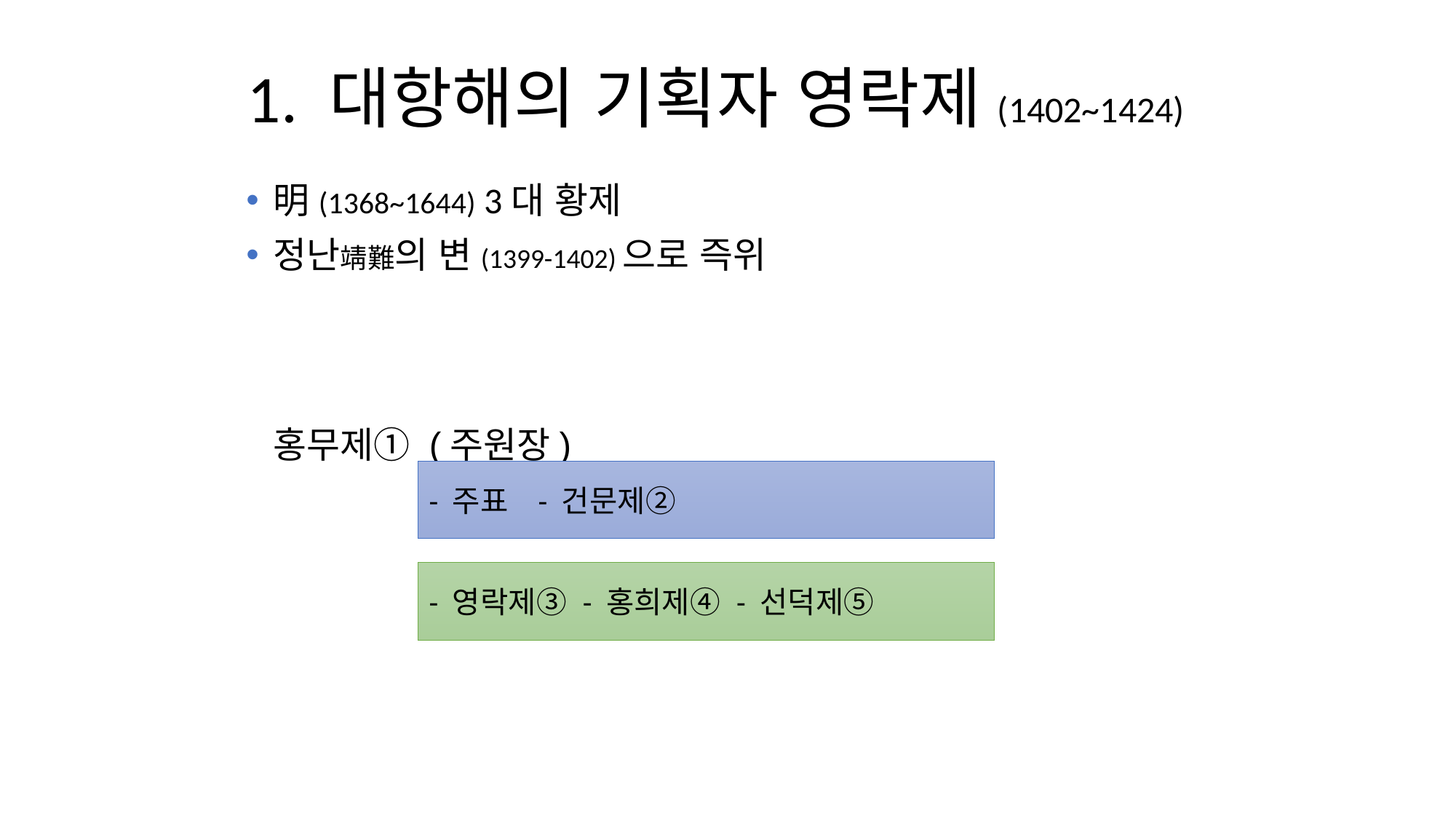

# 1. 대항해의 기획자 영락제(1402~1424)
明(1368~1644) 3대 황제
정난靖難의 변(1399-1402)으로 즉위

	홍무제① (주원장)

- 주표	- 건문제②
- 영락제③ - 홍희제④ - 선덕제⑤